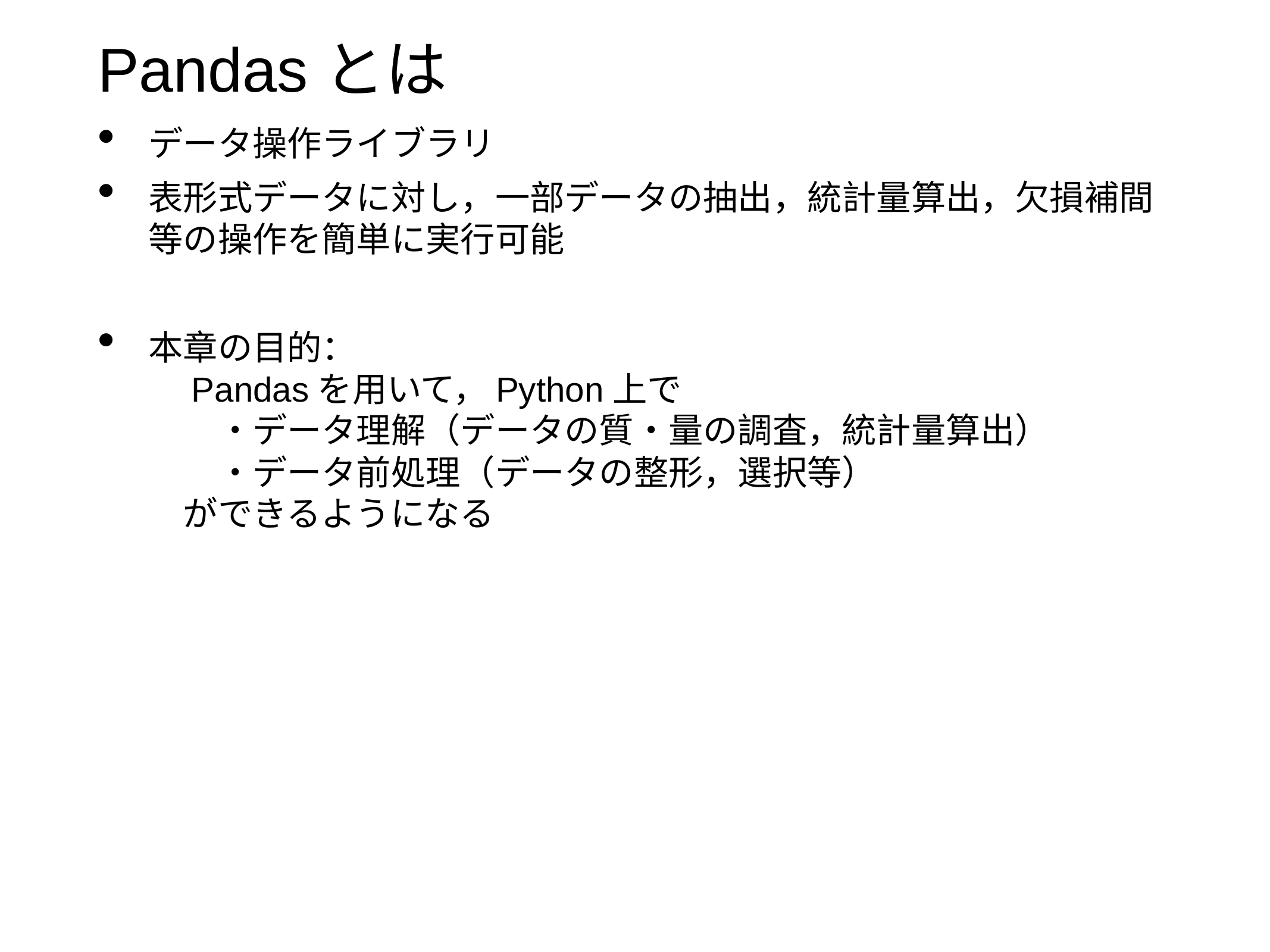

# Pandasとは
データ操作ライブラリ
表形式データに対し，一部データの抽出，統計量算出，欠損補間
等の操作を簡単に実行可能

本章の目的：
　Pandasを用いて，Python上で
　　・データ理解（データの質・量の調査，統計量算出）
　　・データ前処理（データの整形，選択等）
　ができるようになる